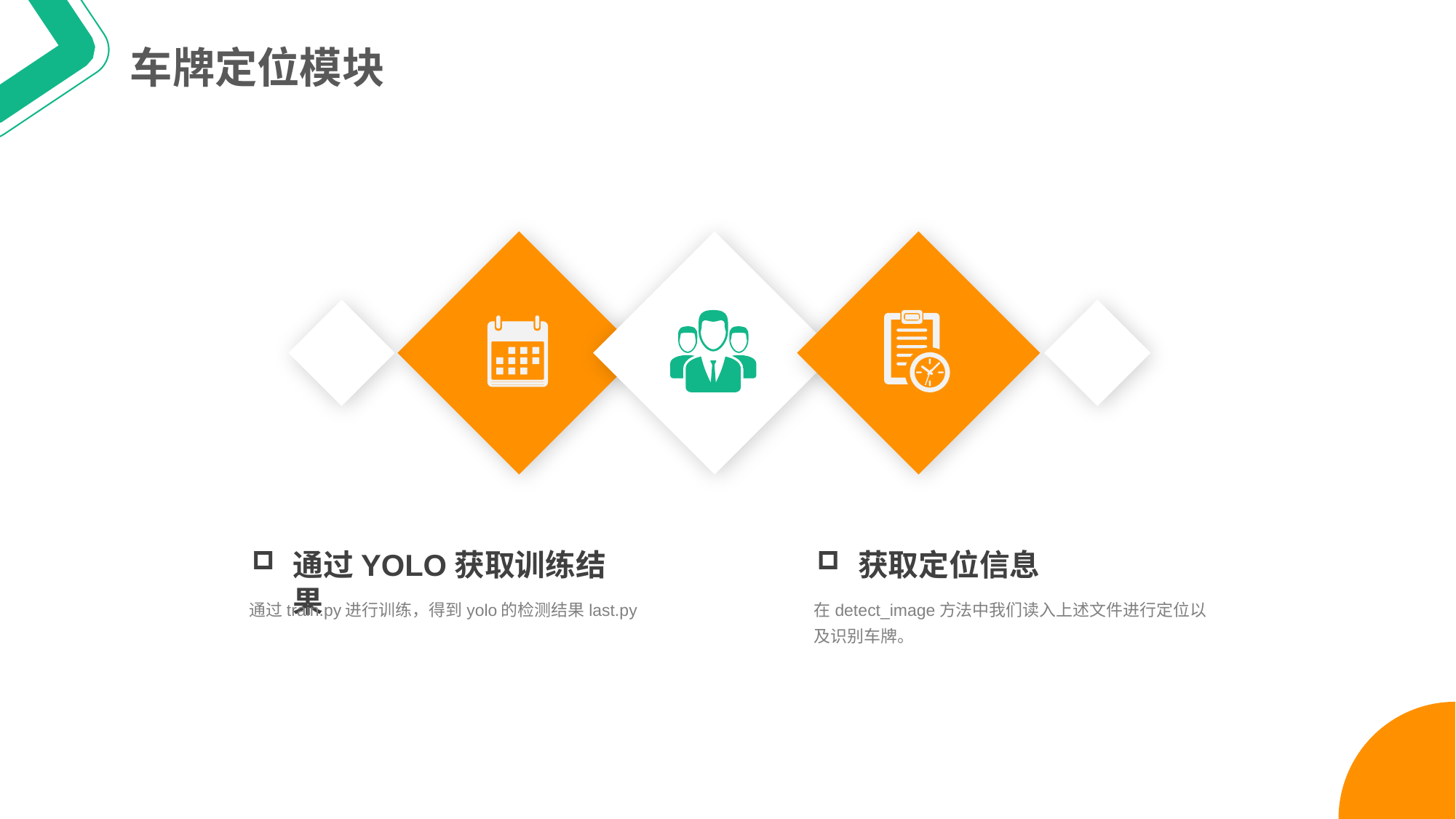

车牌定位模块

通过YOLO获取训练结果
通过train.py进行训练，得到yolo的检测结果last.py
获取定位信息
在detect_image方法中我们读入上述文件进行定位以及识别车牌。